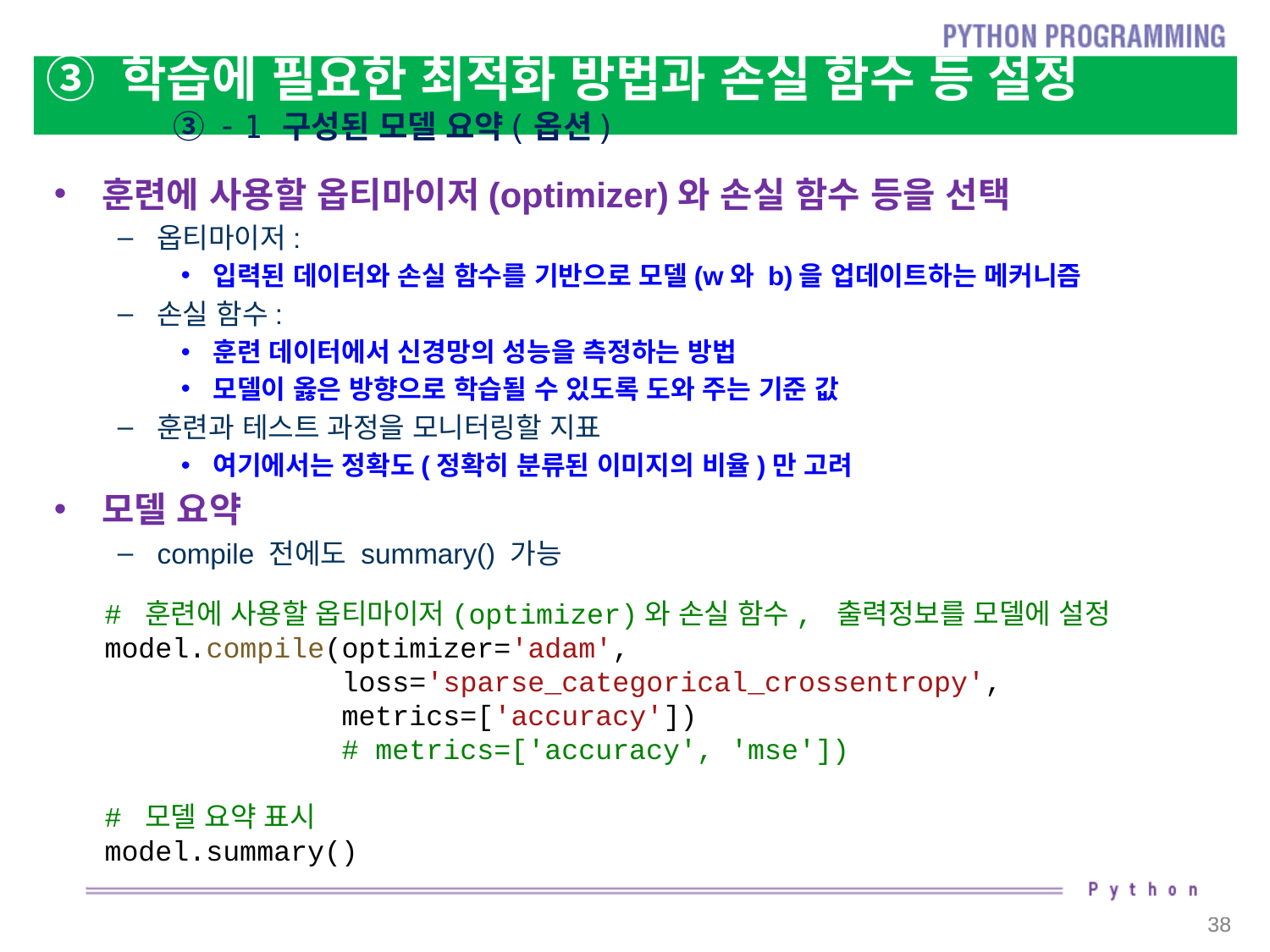

# ③ 학습에 필요한 최적화 방법과 손실 함수 등 설정 ③ - 1 구성된 모델 요약(옵션)
훈련에 사용할 옵티마이저(optimizer)와 손실 함수 등을 선택
옵티마이저:
입력된 데이터와 손실 함수를 기반으로 모델(w와 b)을 업데이트하는 메커니즘
손실 함수:
훈련 데이터에서 신경망의 성능을 측정하는 방법
모델이 옳은 방향으로 학습될 수 있도록 도와 주는 기준 값
훈련과 테스트 과정을 모니터링할 지표
여기에서는 정확도(정확히 분류된 이미지의 비율)만 고려
모델 요약
compile 전에도 summary() 가능
# 훈련에 사용할 옵티마이저(optimizer)와 손실 함수, 출력정보를 모델에 설정
model.compile(optimizer='adam',
              loss='sparse_categorical_crossentropy',
              metrics=['accuracy'])
              # metrics=['accuracy', 'mse'])
# 모델 요약 표시
model.summary()
38